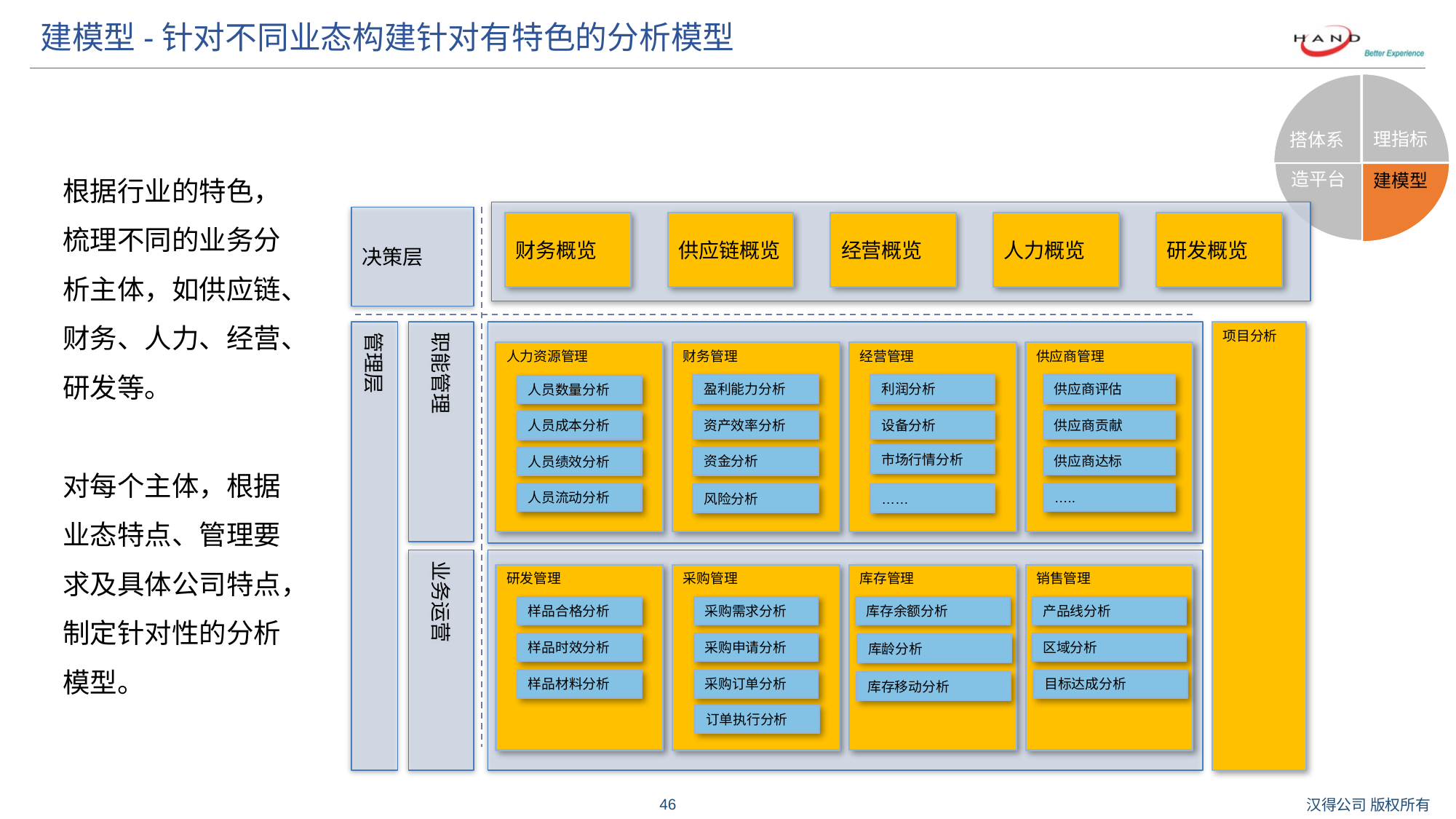

# 建模型-针对不同业态构建针对有特色的分析模型
理指标
搭体系
造平台
建模型
根据行业的特色，梳理不同的业务分析主体，如供应链、财务、人力、经营、研发等。

对每个主体，根据业态特点、管理要求及具体公司特点，制定针对性的分析模型。

决策层
财务概览
供应链概览
经营概览
人力概览
研发概览
管理层
项目分析
职能管理

人力资源管理
经营管理
供应商管理
财务管理
盈利能力分析
利润分析
供应商评估
人员数量分析
设备分析
供应商贡献
资产效率分析
人员成本分析
市场行情分析
资金分析
供应商达标
人员绩效分析
人员流动分析
…..
风险分析
……
业务运营

采购管理
库存管理
销售管理
研发管理
样品合格分析
采购需求分析
库存余额分析
产品线分析
样品时效分析
采购申请分析
区域分析
库龄分析
目标达成分析
样品材料分析
采购订单分析
库存移动分析
订单执行分析